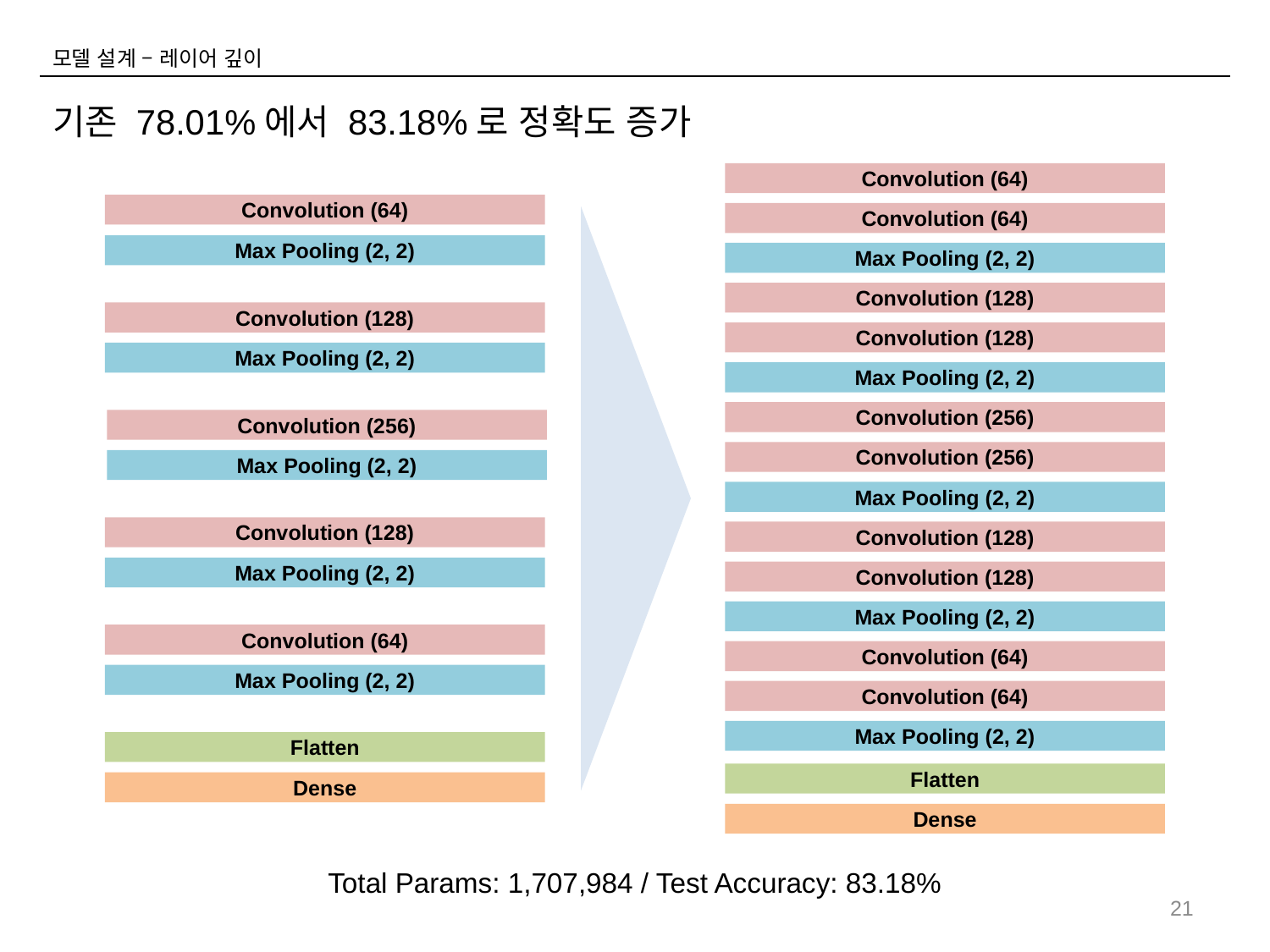

모델 설계 – 레이어 깊이
기존 78.01%에서 83.18%로 정확도 증가
Convolution (64)
Convolution (64)
Max Pooling (2, 2)
Convolution (128)
Convolution (128)
Max Pooling (2, 2)
Convolution (256)
Convolution (256)
Max Pooling (2, 2)
Convolution (128)
Convolution (128)
Max Pooling (2, 2)
Convolution (64)
Convolution (64)
Max Pooling (2, 2)
Flatten
Dense
Convolution (64)
Max Pooling (2, 2)
Convolution (128)
Max Pooling (2, 2)
Convolution (256)
Max Pooling (2, 2)
Convolution (128)
Max Pooling (2, 2)
Convolution (64)
Max Pooling (2, 2)
Flatten
Dense

Total Params: 1,707,984 / Test Accuracy: 83.18%
21